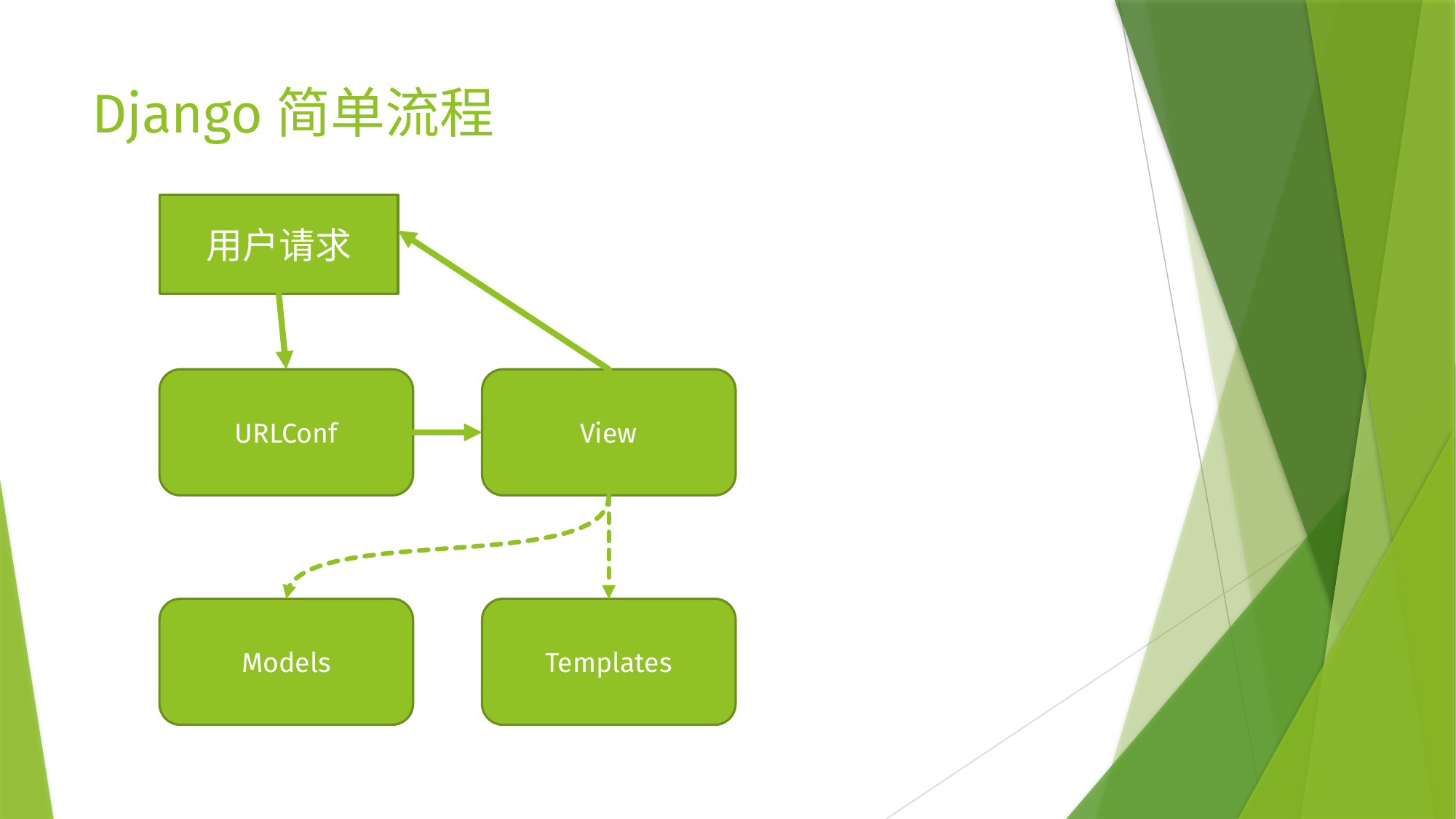

# Django简单流程
用户请求
URLConf
View
Models
Templates